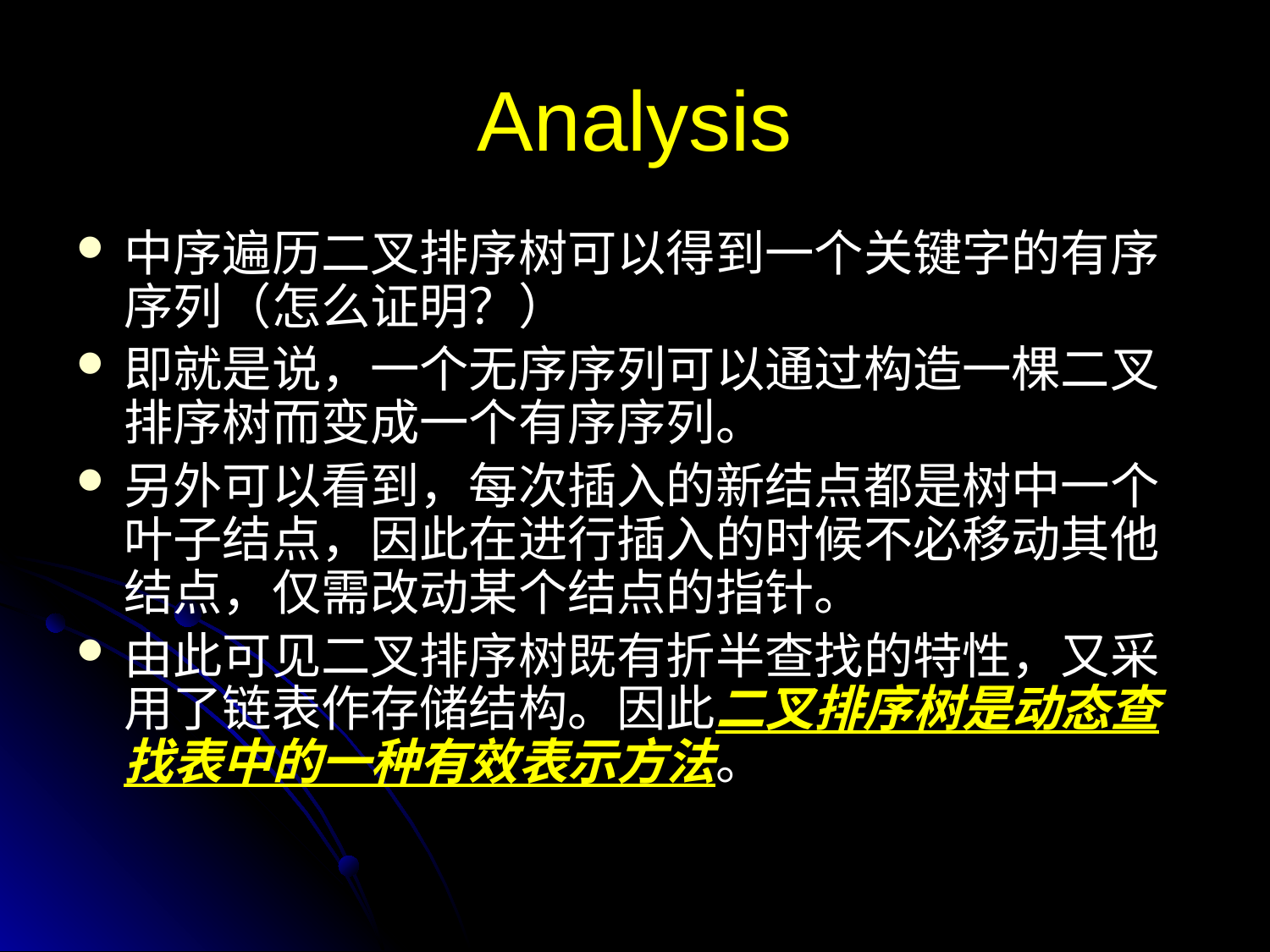

# Analysis
中序遍历二叉排序树可以得到一个关键字的有序序列（怎么证明？）
即就是说，一个无序序列可以通过构造一棵二叉排序树而变成一个有序序列。
另外可以看到，每次插入的新结点都是树中一个叶子结点，因此在进行插入的时候不必移动其他结点，仅需改动某个结点的指针。
由此可见二叉排序树既有折半查找的特性，又采用了链表作存储结构。因此二叉排序树是动态查找表中的一种有效表示方法。